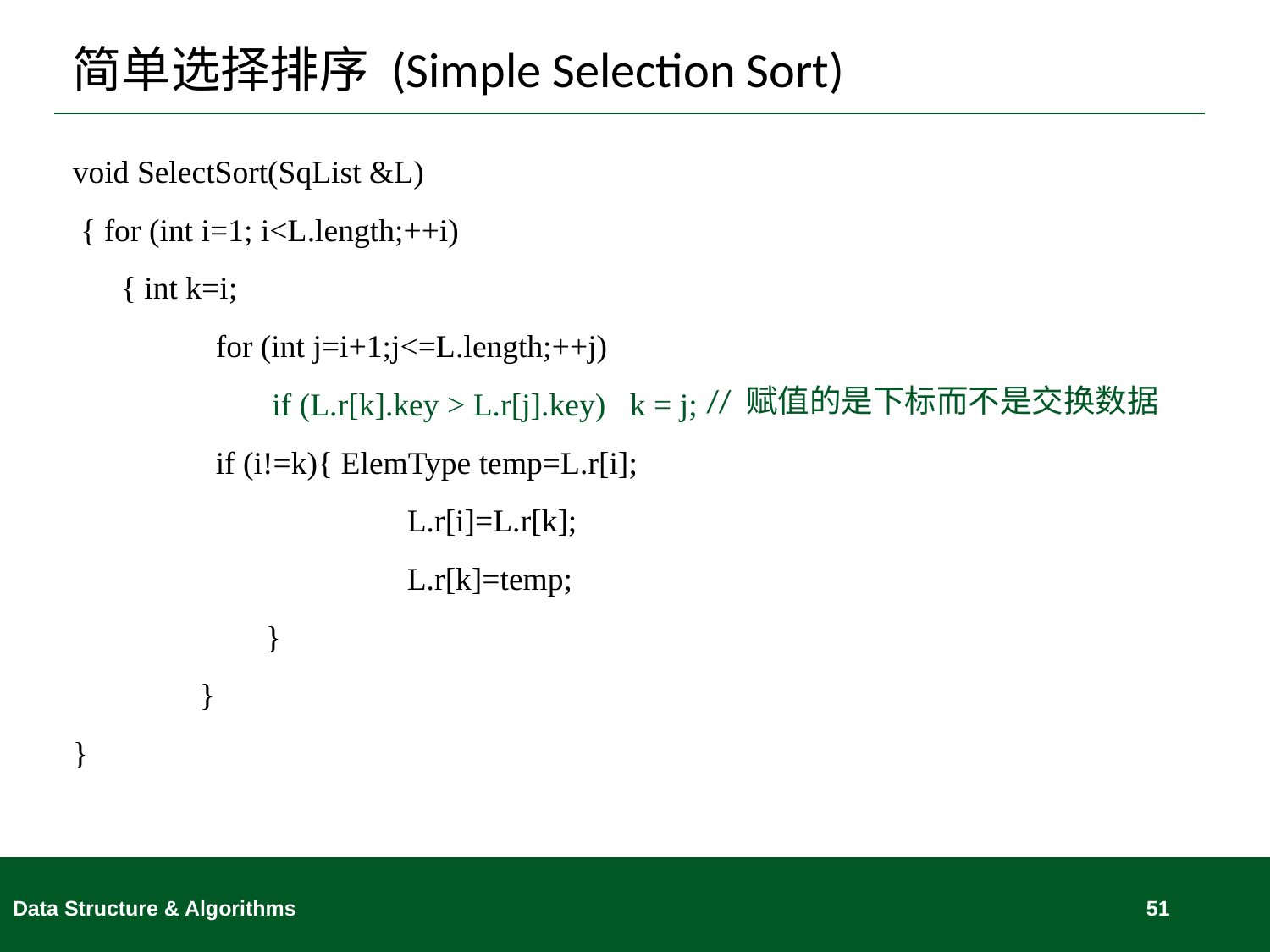

# 简单选择排序 (Simple Selection Sort)
void SelectSort(SqList &L)
 { for (int i=1; i<L.length;++i)
      { int k=i;
	  for (int j=i+1;j<=L.length;++j)
	         if (L.r[k].key > L.r[j].key)   k = j;
	  if (i!=k){ ElemType temp=L.r[i];
		          L.r[i]=L.r[k];
		          L.r[k]=temp;
                        }
	}
}
// 赋值的是下标而不是交换数据
Data Structure & Algorithms
51